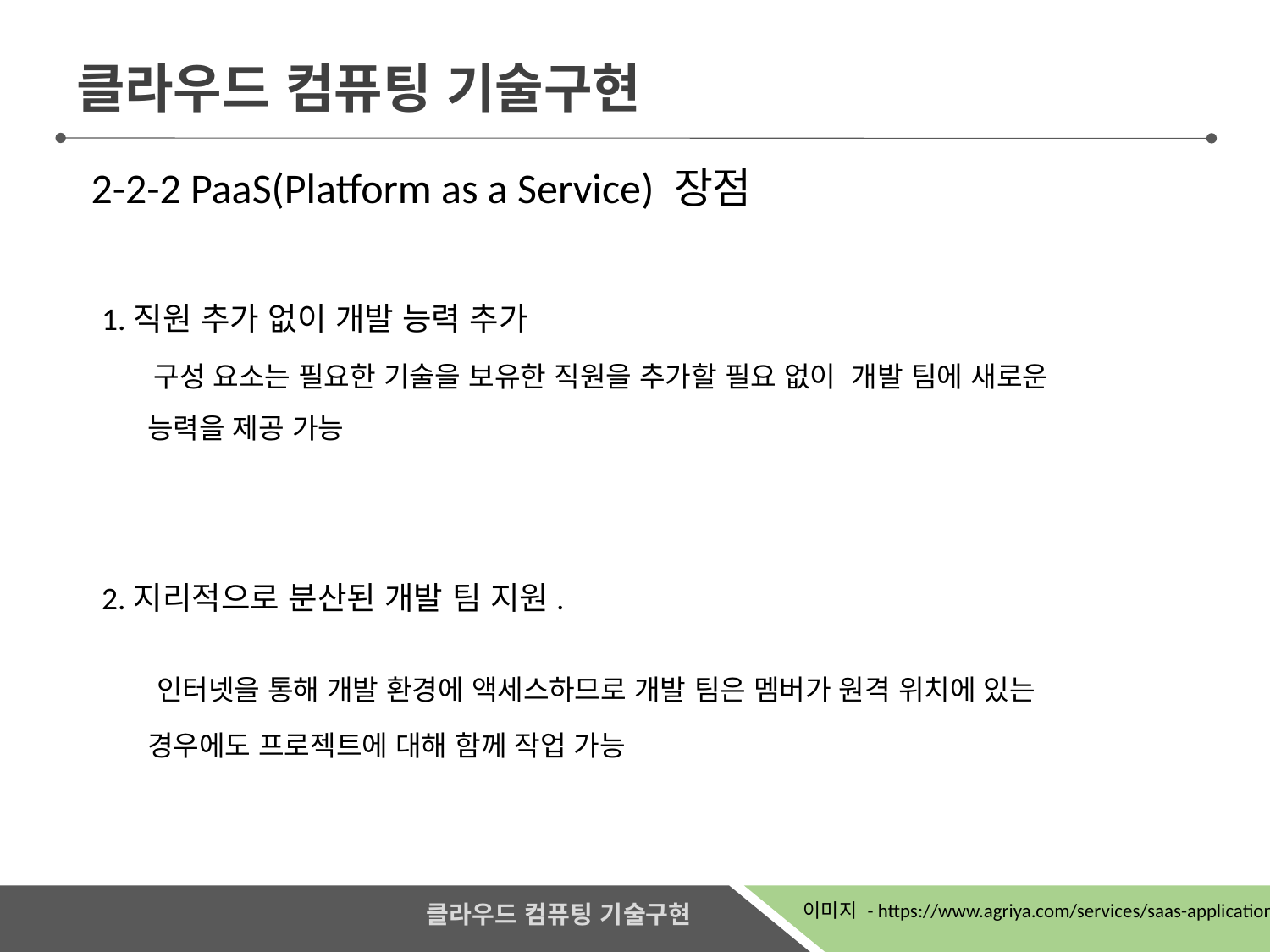

클라우드 컴퓨팅 기술구현
2-2-2 PaaS(Platform as a Service) 장점

1.직원 추가 없이 개발 능력 추가
     구성 요소는 필요한 기술을 보유한 직원을 추가할 필요 없이  개발 팀에 새로운
     능력을 제공 가능

2.지리적으로 분산된 개발 팀 지원.
    인터넷을 통해 개발 환경에 액세스하므로 개발 팀은 멤버가 원격 위치에 있는
     경우에도 프로젝트에 대해 함께 작업 가능

이미지 - https://www.agriya.com/services/saas-application-development
클라우드 컴퓨팅 기술구현